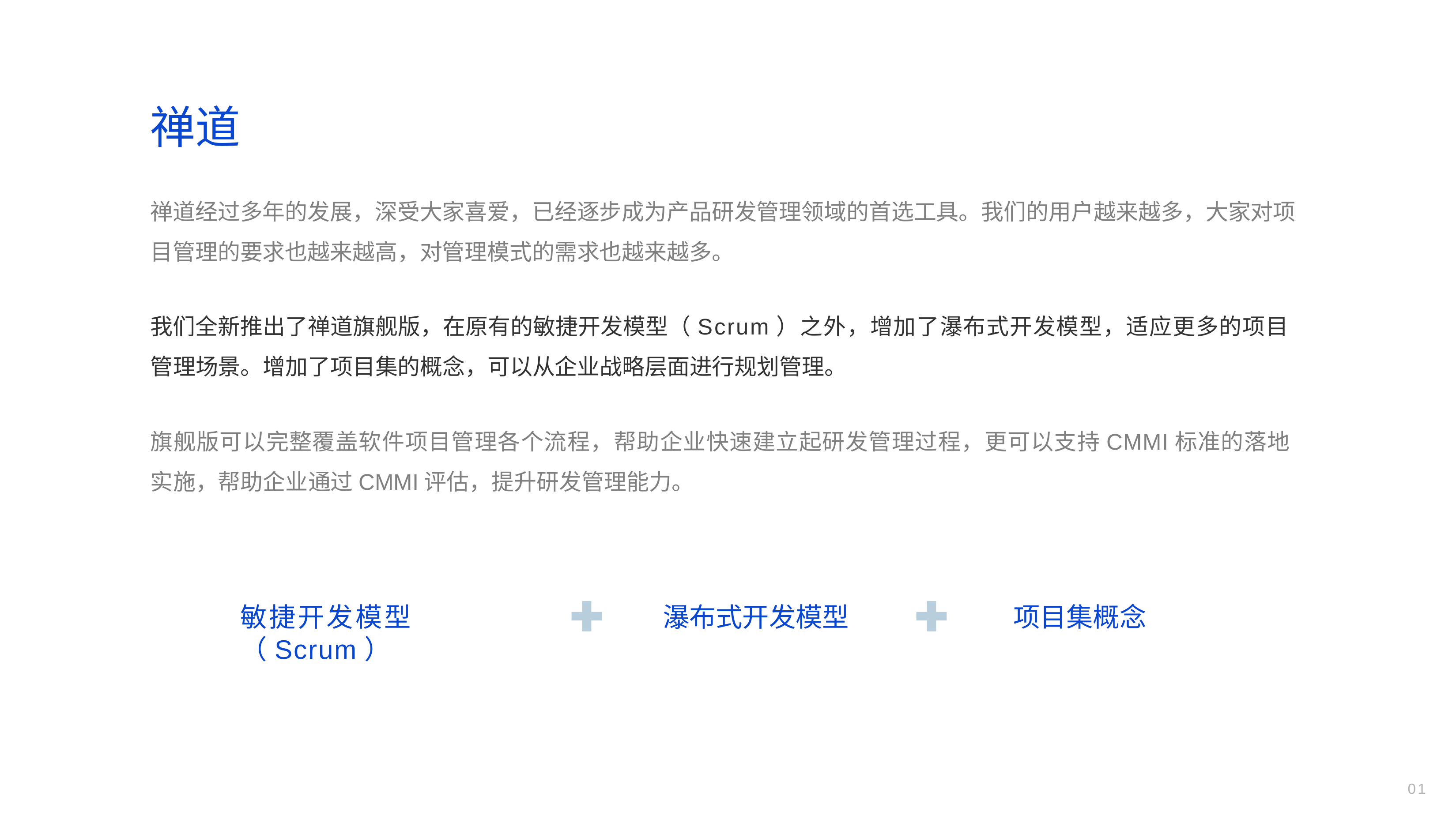

# 禅道
禅道经过多年的发展，深受大家喜爱，已经逐步成为产品研发管理领域的首选工具。我们的用户越来越多，大家对项目管理的要求也越来越高，对管理模式的需求也越来越多。

我们全新推出了禅道旗舰版，在原有的敏捷开发模型（Scrum）之外，增加了瀑布式开发模型，适应更多的项目管理场景。增加了项目集的概念，可以从企业战略层面进行规划管理。

旗舰版可以完整覆盖软件项目管理各个流程，帮助企业快速建立起研发管理过程，更可以支持CMMI标准的落地实施，帮助企业通过CMMI评估，提升研发管理能力。
+	+
敏捷开发模型（Scrum）
瀑布式开发模型
项目集概念
01